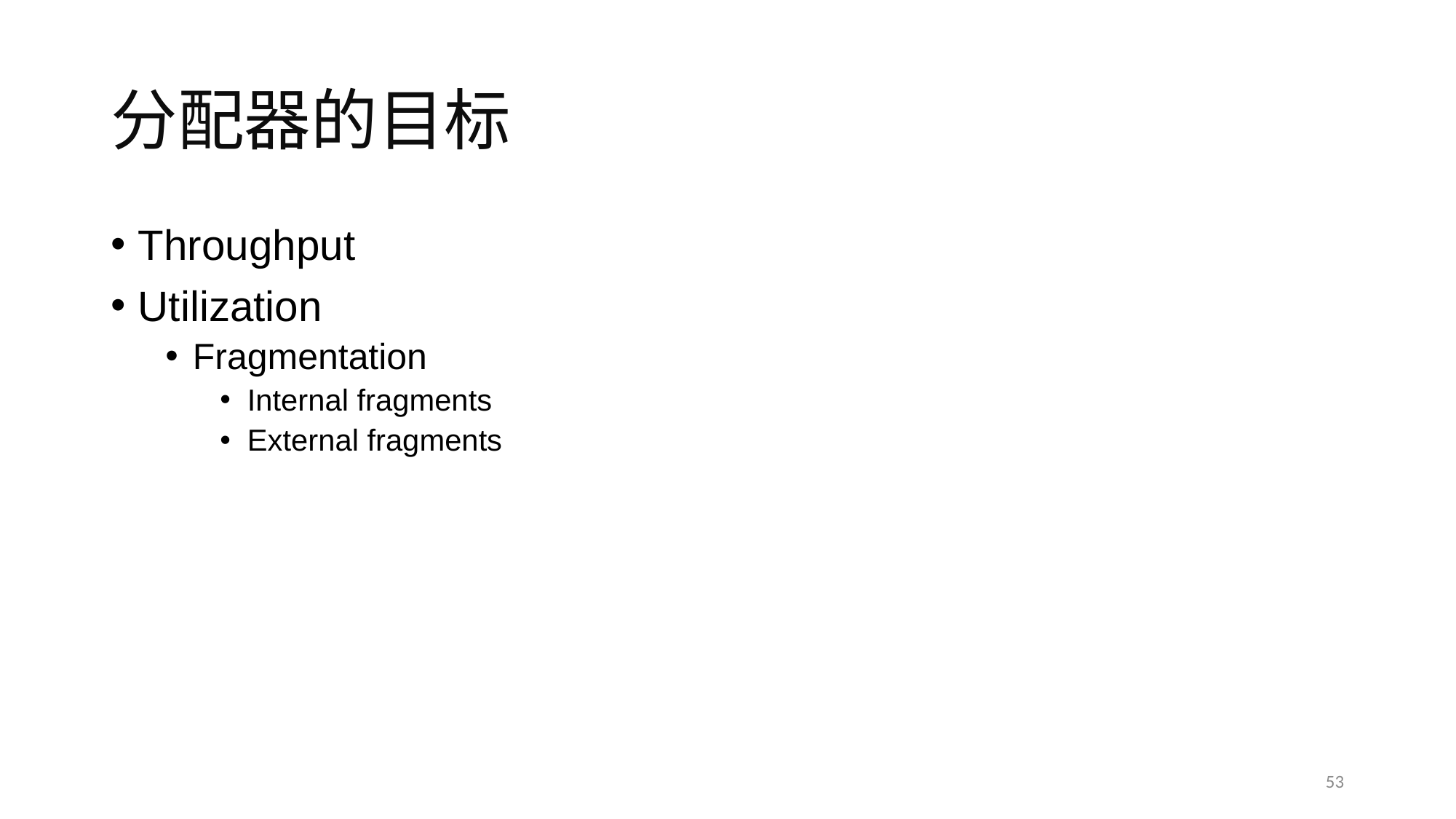

# 分配器的目标
Throughput
Utilization
Fragmentation
Internal fragments
External fragments
53